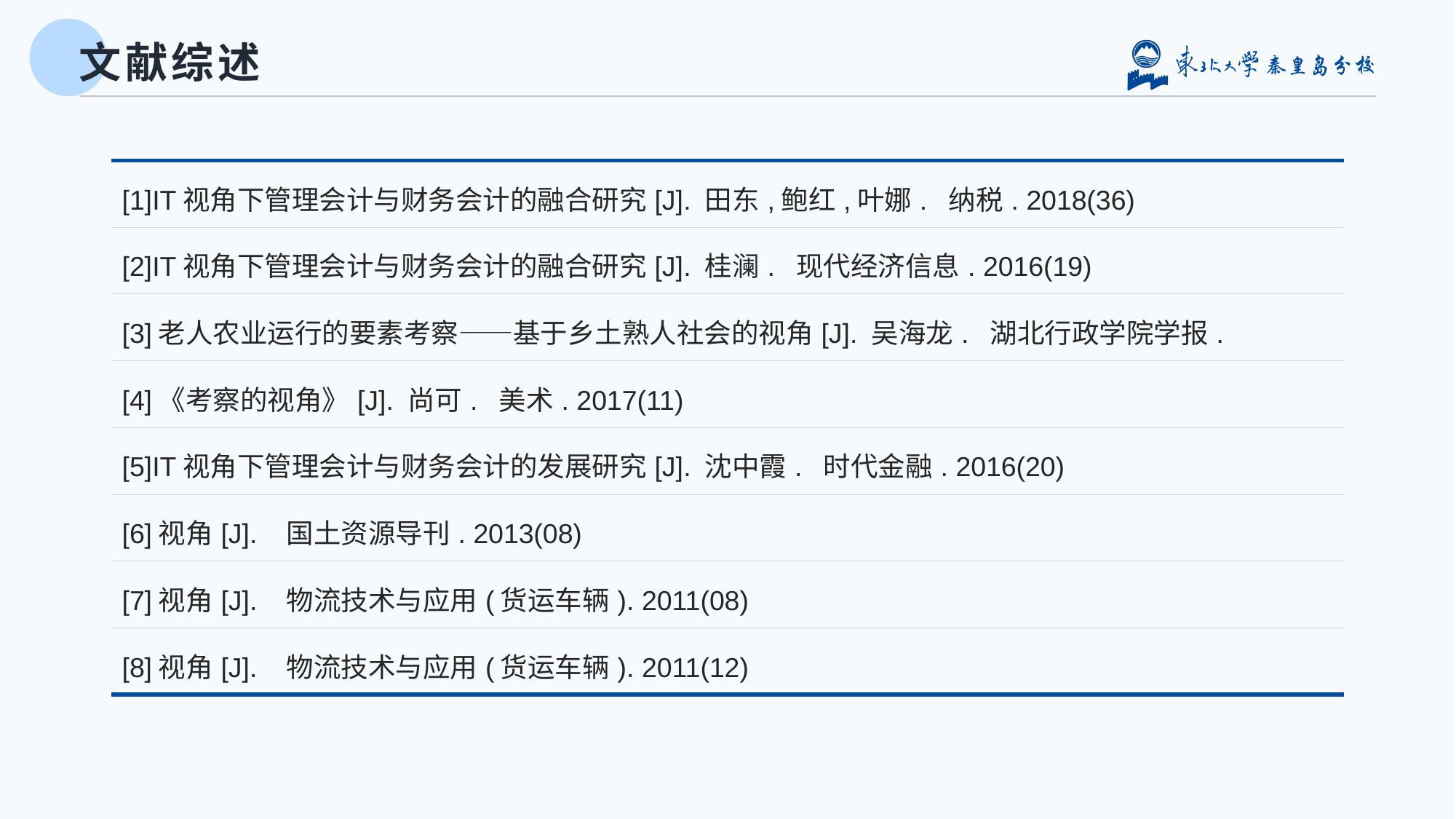

# 文献综述
| [1]IT视角下管理会计与财务会计的融合研究[J]. 田东,鲍红,叶娜. 纳税. 2018(36) |
| --- |
| [2]IT视角下管理会计与财务会计的融合研究[J]. 桂澜. 现代经济信息. 2016(19) |
| [3]老人农业运行的要素考察——基于乡土熟人社会的视角[J]. 吴海龙. 湖北行政学院学报. |
| [4]《考察的视角》[J]. 尚可. 美术. 2017(11) |
| [5]IT视角下管理会计与财务会计的发展研究[J]. 沈中霞. 时代金融. 2016(20) |
| [6]视角[J]. 国土资源导刊. 2013(08) |
| [7]视角[J]. 物流技术与应用(货运车辆). 2011(08) |
| [8]视角[J]. 物流技术与应用(货运车辆). 2011(12) |